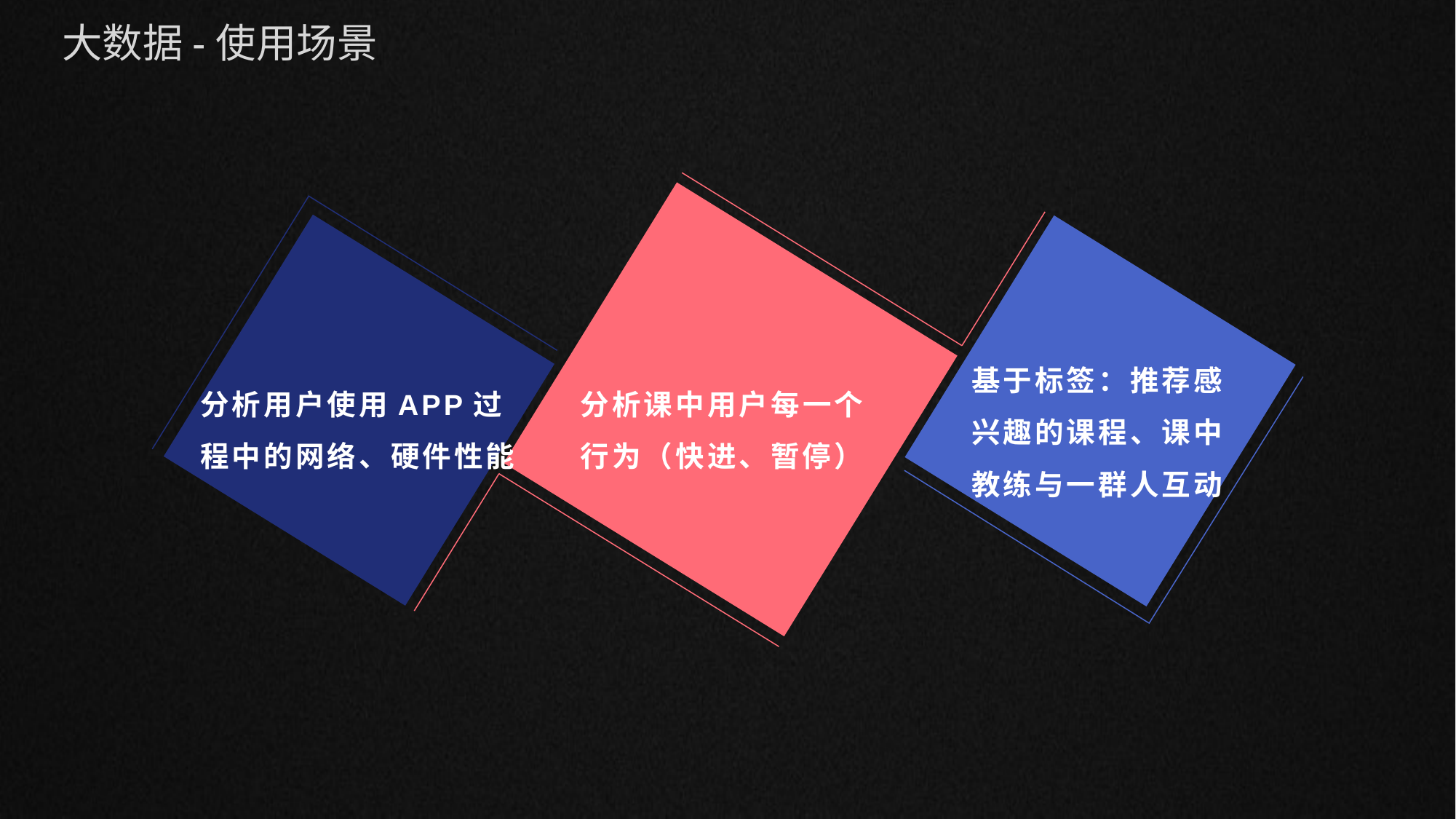

大数据-使用场景

基于标签：推荐感兴趣的课程、课中教练与一群人互动

分析用户使用APP过程中的网络、硬件性能
分析课中用户每一个行为（快进、暂停）